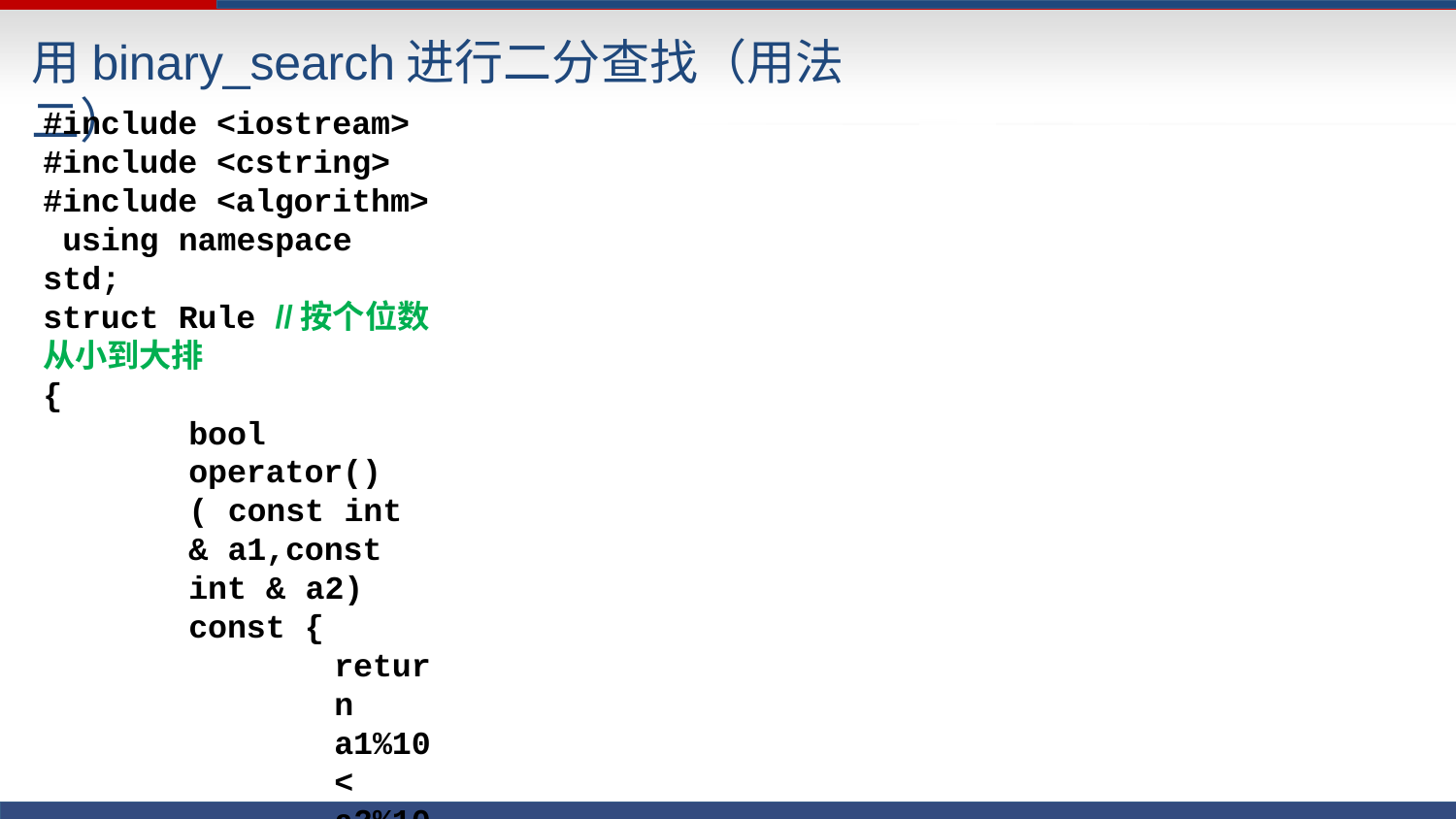

# 用binary_search进行二分查找（用法二）
#include <iostream>  #include <cstring>  #include <algorithm>  using namespace std;
struct Rule //按个位数从小到大排
{
bool operator()( const int & a1,const int & a2) const {
return a1%10 < a2%10;
}
};
void Print(int a[],int size) {
for(int i = 0;i < size;++i) {
cout << a[i] << "," ;
}
cout << endl;
}

21